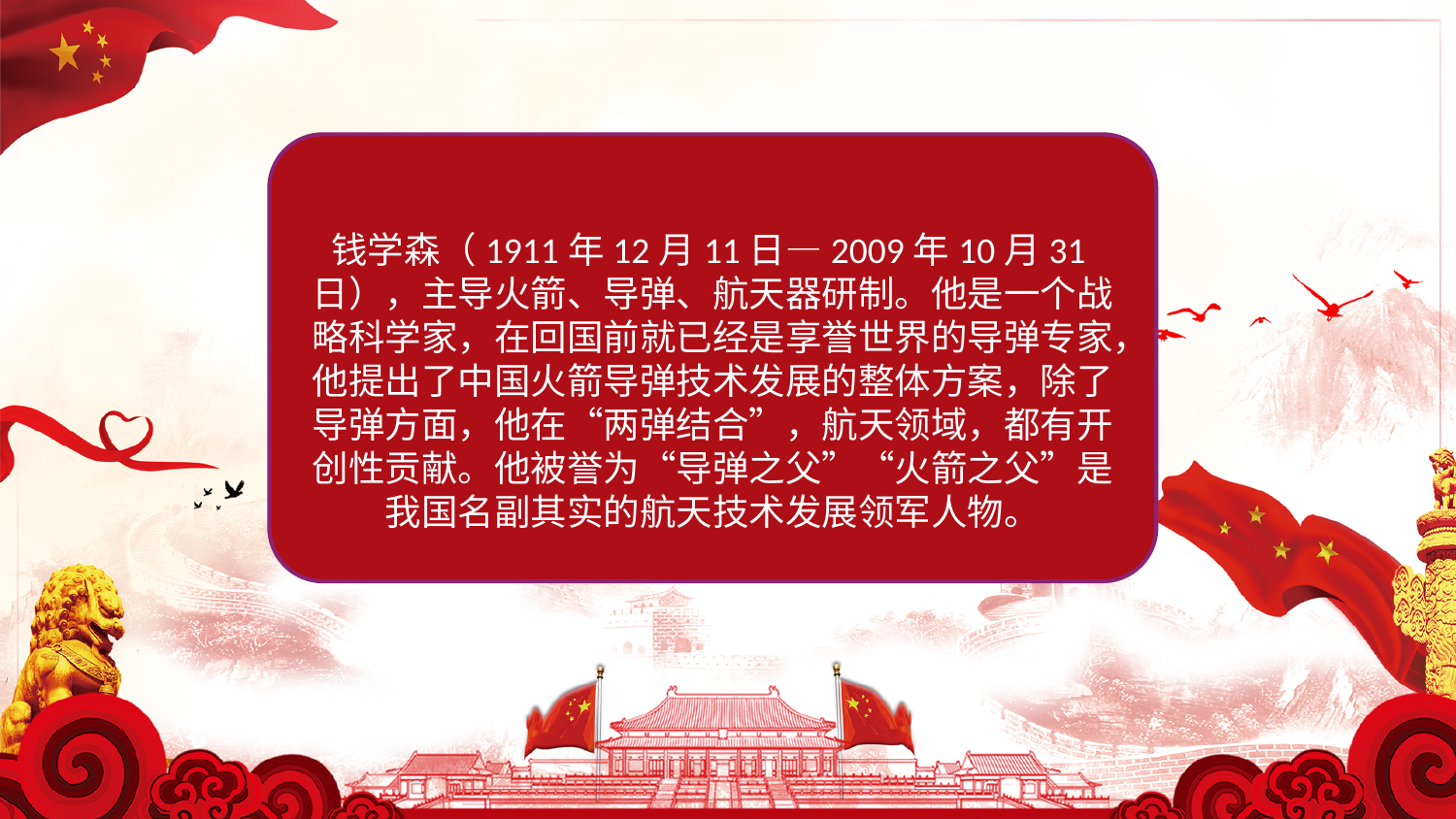

钱学森（1911年12月11日—2009年10月31日），主导火箭、导弹、航天器研制。他是一个战略科学家，在回国前就已经是享誉世界的导弹专家，他提出了中国火箭导弹技术发展的整体方案，除了导弹方面，他在“两弹结合”，航天领域，都有开创性贡献。他被誉为“导弹之父”“火箭之父”是我国名副其实的航天技术发展领军人物。